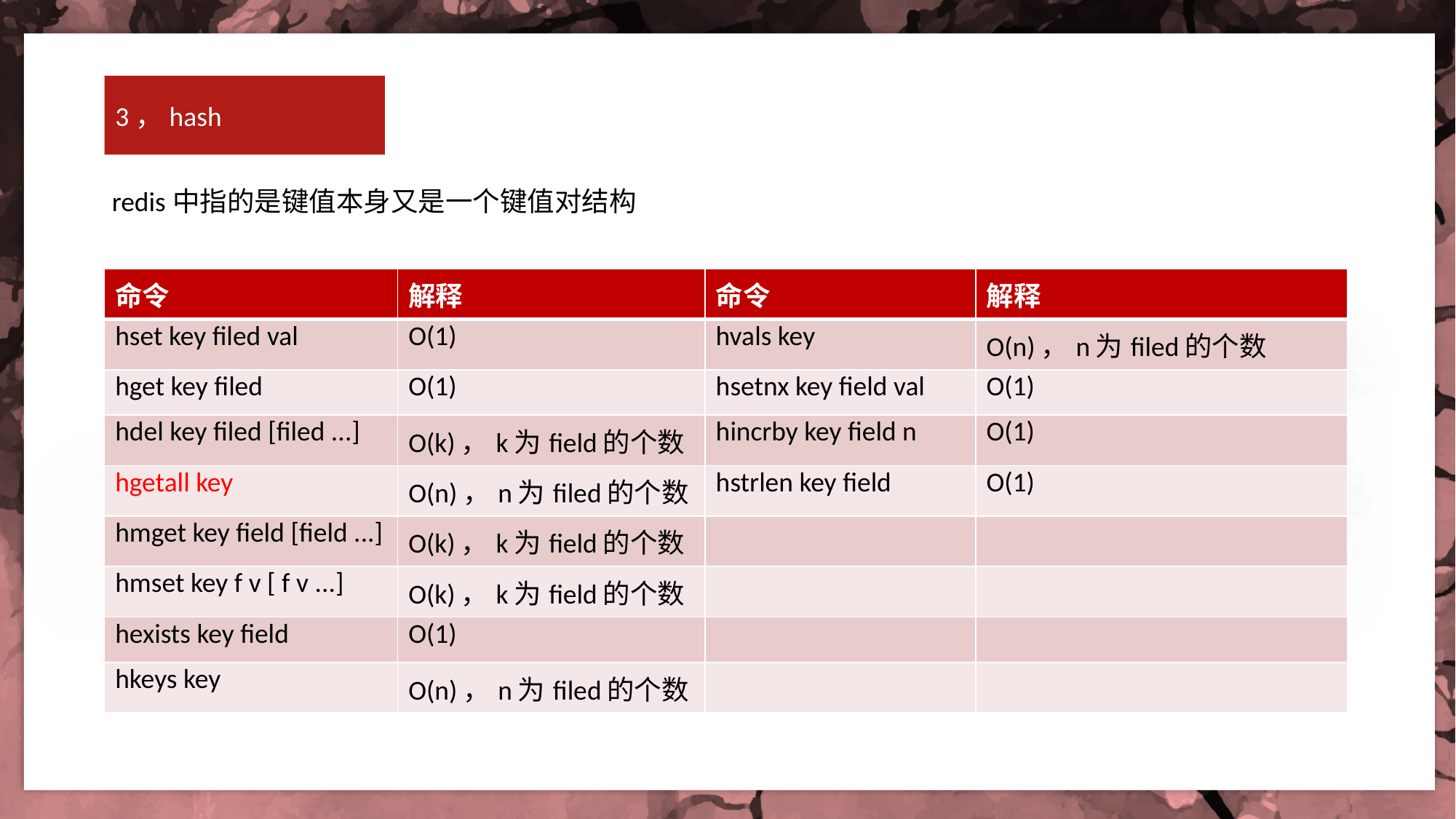

3，hash
redis中指的是键值本身又是一个键值对结构

| 命令 | 解释 | 命令 | 解释 |
| --- | --- | --- | --- |
| hset key filed val | O(1) | hvals key | O(n)，n为filed的个数 |
| hget key filed | O(1) | hsetnx key field val | O(1) |
| hdel key filed [filed ...] | O(k)，k为field的个数 | hincrby key field n | O(1) |
| hgetall key | O(n)，n为filed的个数 | hstrlen key field | O(1) |
| hmget key field [field ...] | O(k)，k为field的个数 |  |  |
| hmset key f v [ f v ...] | O(k)，k为field的个数 |  |  |
| hexists key field | O(1) |  |  |
| hkeys key | O(n)，n为filed的个数 |  |  |